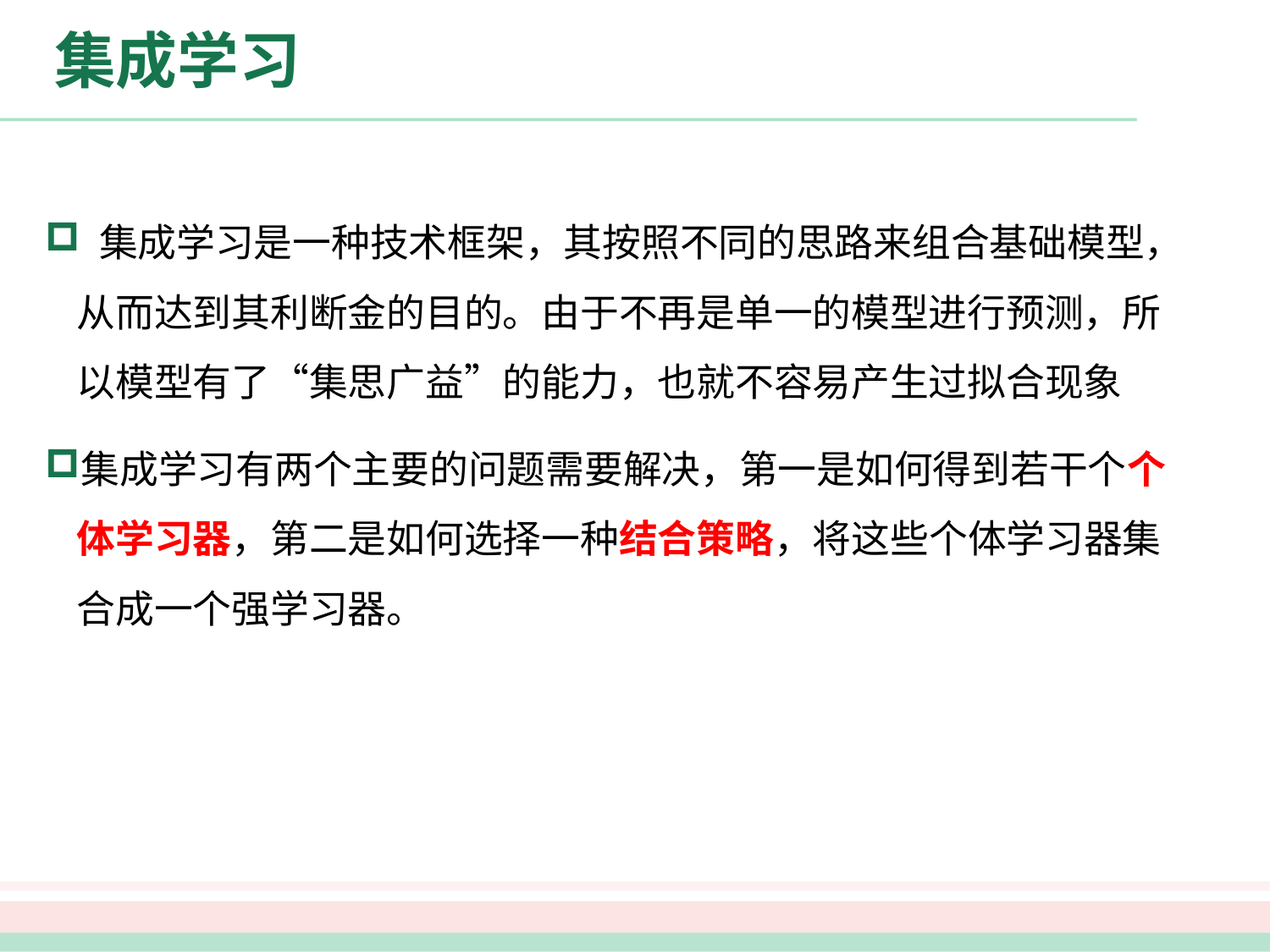

# 集成学习
 集成学习是一种技术框架，其按照不同的思路来组合基础模型，从而达到其利断金的目的。由于不再是单一的模型进行预测，所以模型有了“集思广益”的能力，也就不容易产生过拟合现象
集成学习有两个主要的问题需要解决，第一是如何得到若干个个体学习器，第二是如何选择一种结合策略，将这些个体学习器集合成一个强学习器。